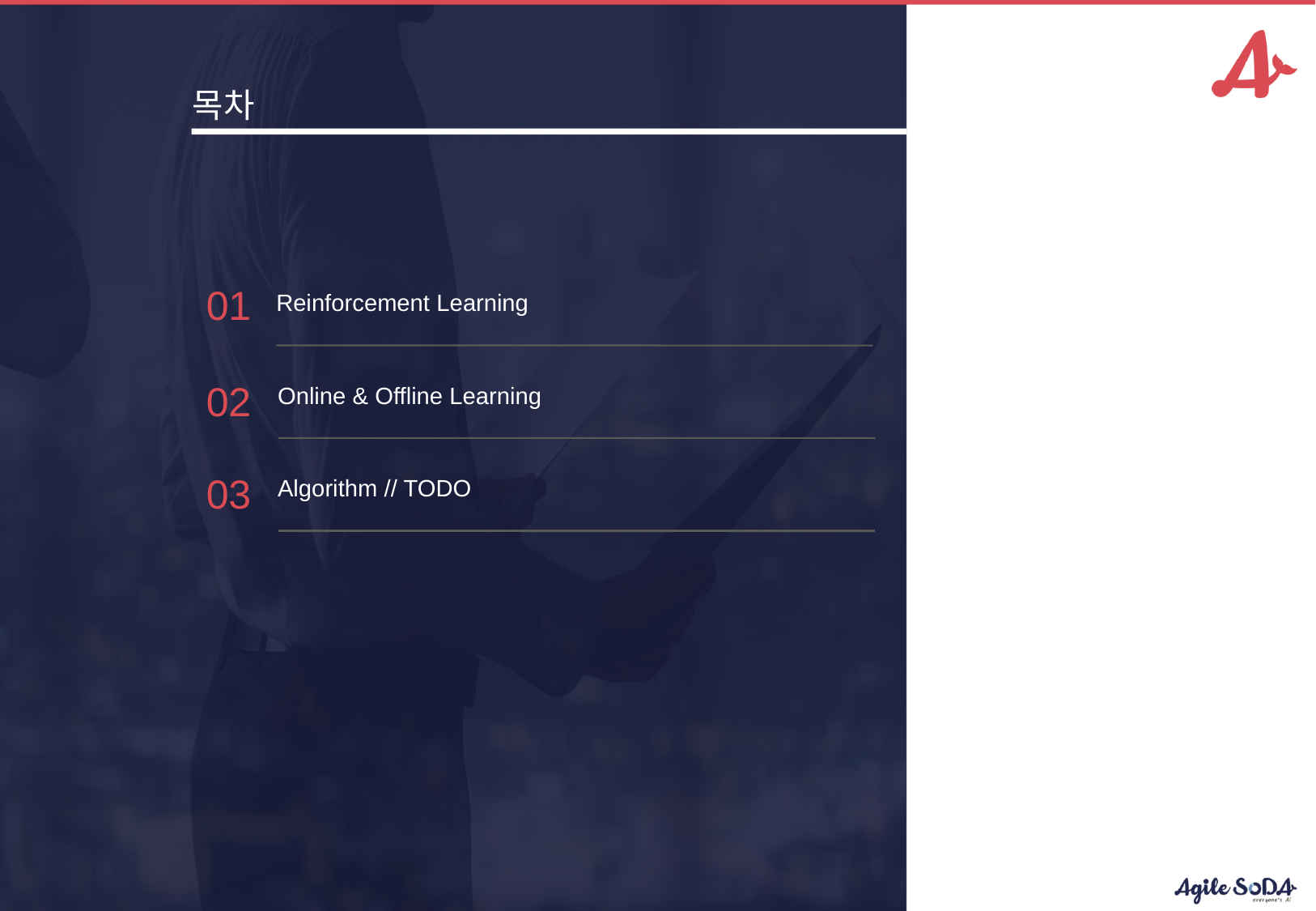

목차

01
Reinforcement Learning
02
Online & Offline Learning
03
Algorithm // TODO